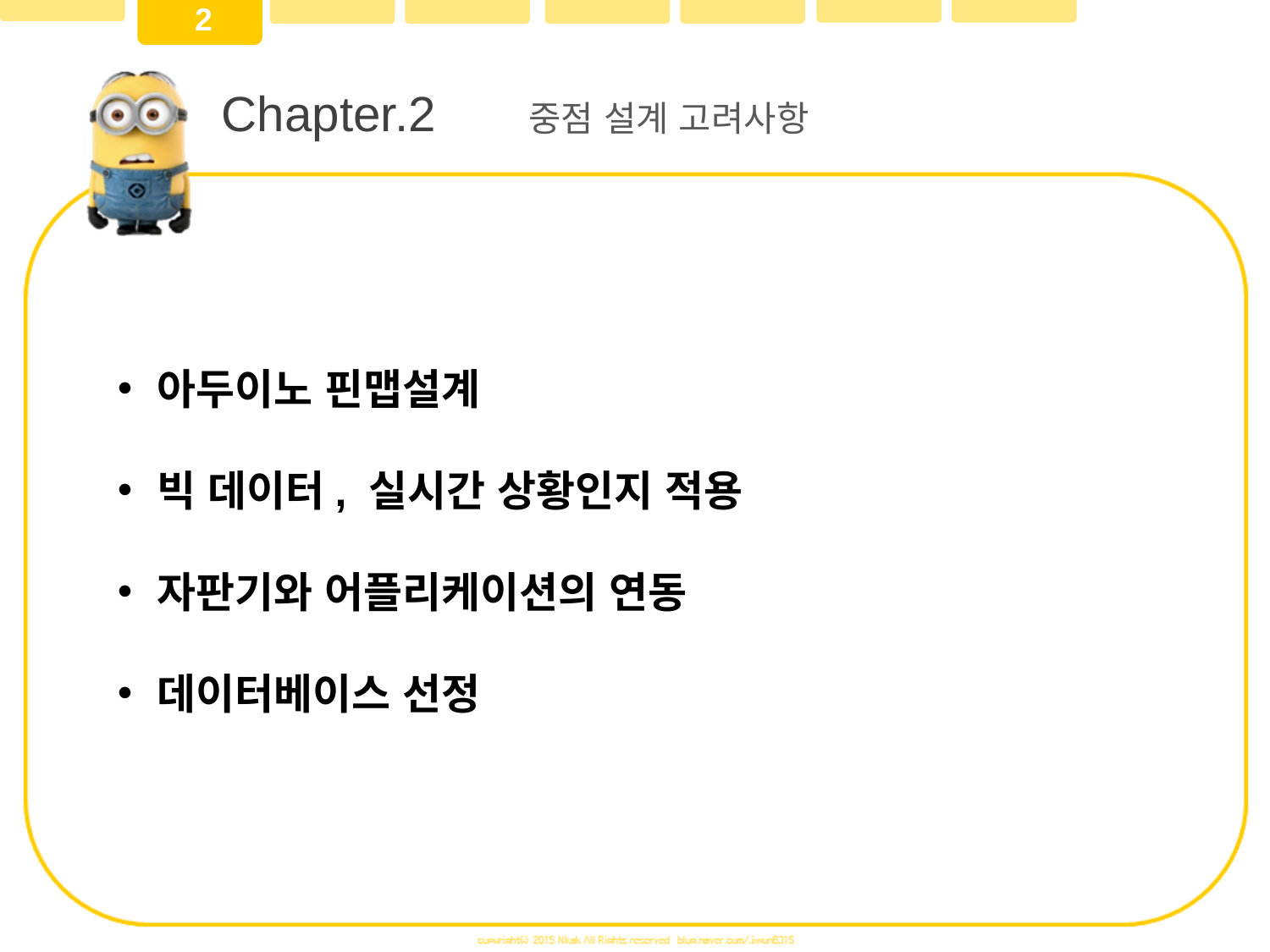

2

Chapter.2
중점 설계 고려사항
아두이노 핀맵설계

빅 데이터, 실시간 상황인지 적용

자판기와 어플리케이션의 연동

데이터베이스 선정